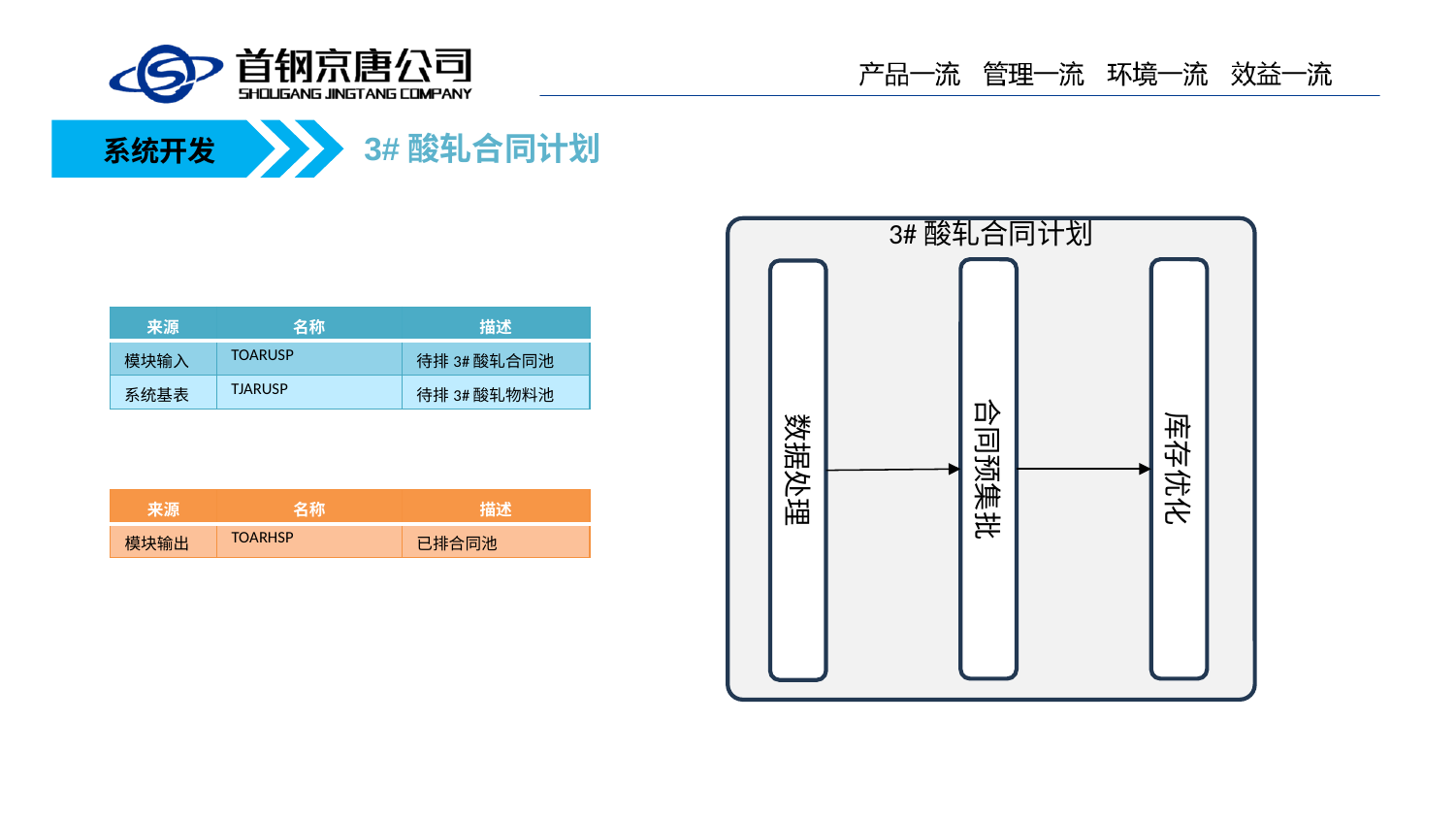

3#酸轧合同计划
系统开发
3#酸轧合同计划
合同预集批
库存优化
数据处理
| 来源 | 名称 | 描述 |
| --- | --- | --- |
| 模块输入 | TOARUSP | 待排3#酸轧合同池 |
| 系统基表 | TJARUSP | 待排3#酸轧物料池 |
| 来源 | 名称 | 描述 |
| --- | --- | --- |
| 模块输出 | TOARHSP | 已排合同池 |